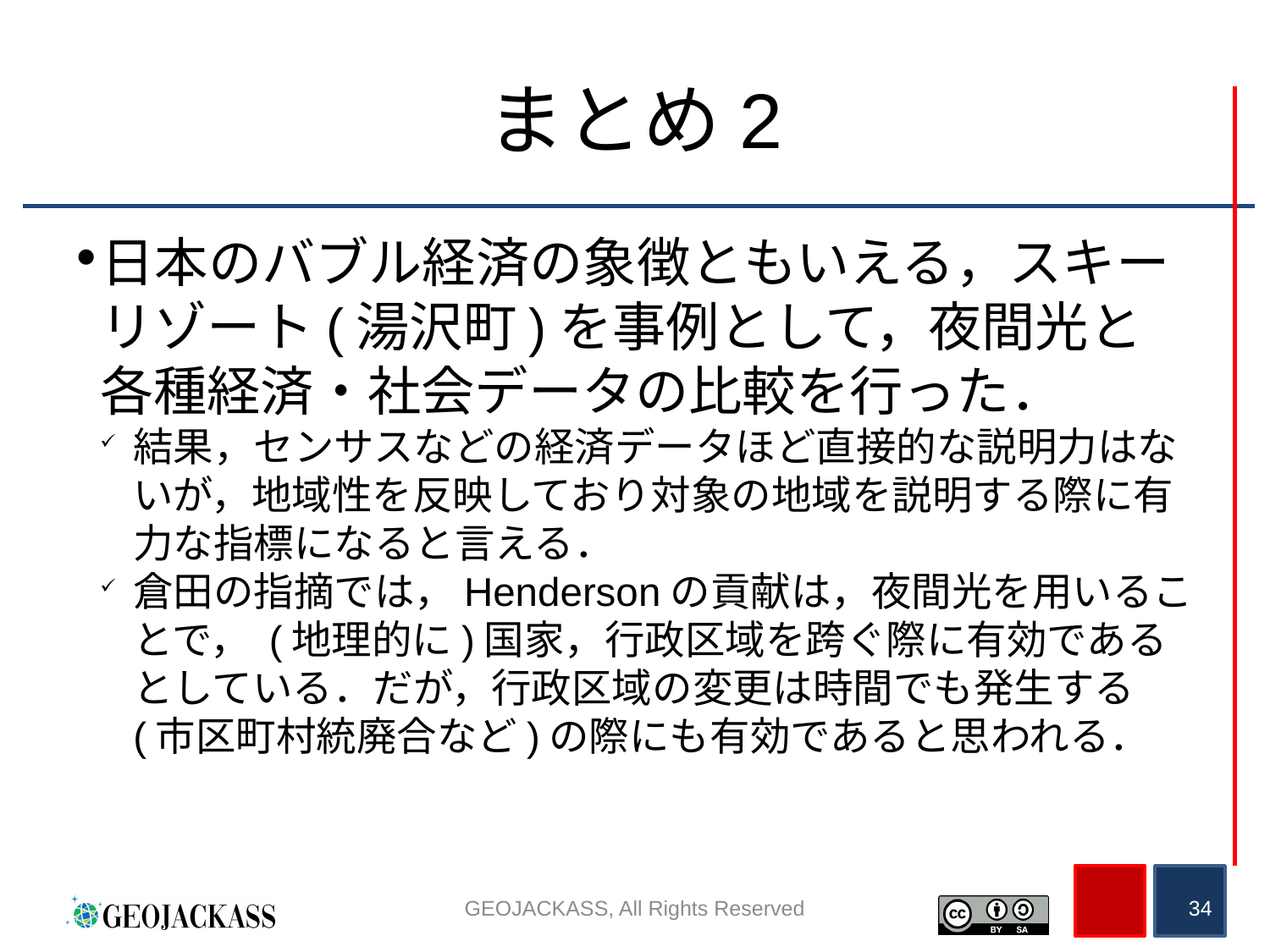

# まとめ2
日本のバブル経済の象徴ともいえる，スキーリゾート(湯沢町)を事例として，夜間光と各種経済・社会データの比較を行った．
結果，センサスなどの経済データほど直接的な説明力はないが，地域性を反映しており対象の地域を説明する際に有力な指標になると言える．
倉田の指摘では，Hendersonの貢献は，夜間光を用いることで， (地理的に)国家，行政区域を跨ぐ際に有効であるとしている．だが，行政区域の変更は時間でも発生する(市区町村統廃合など)の際にも有効であると思われる．
GEOJACKASS, All Rights Reserved